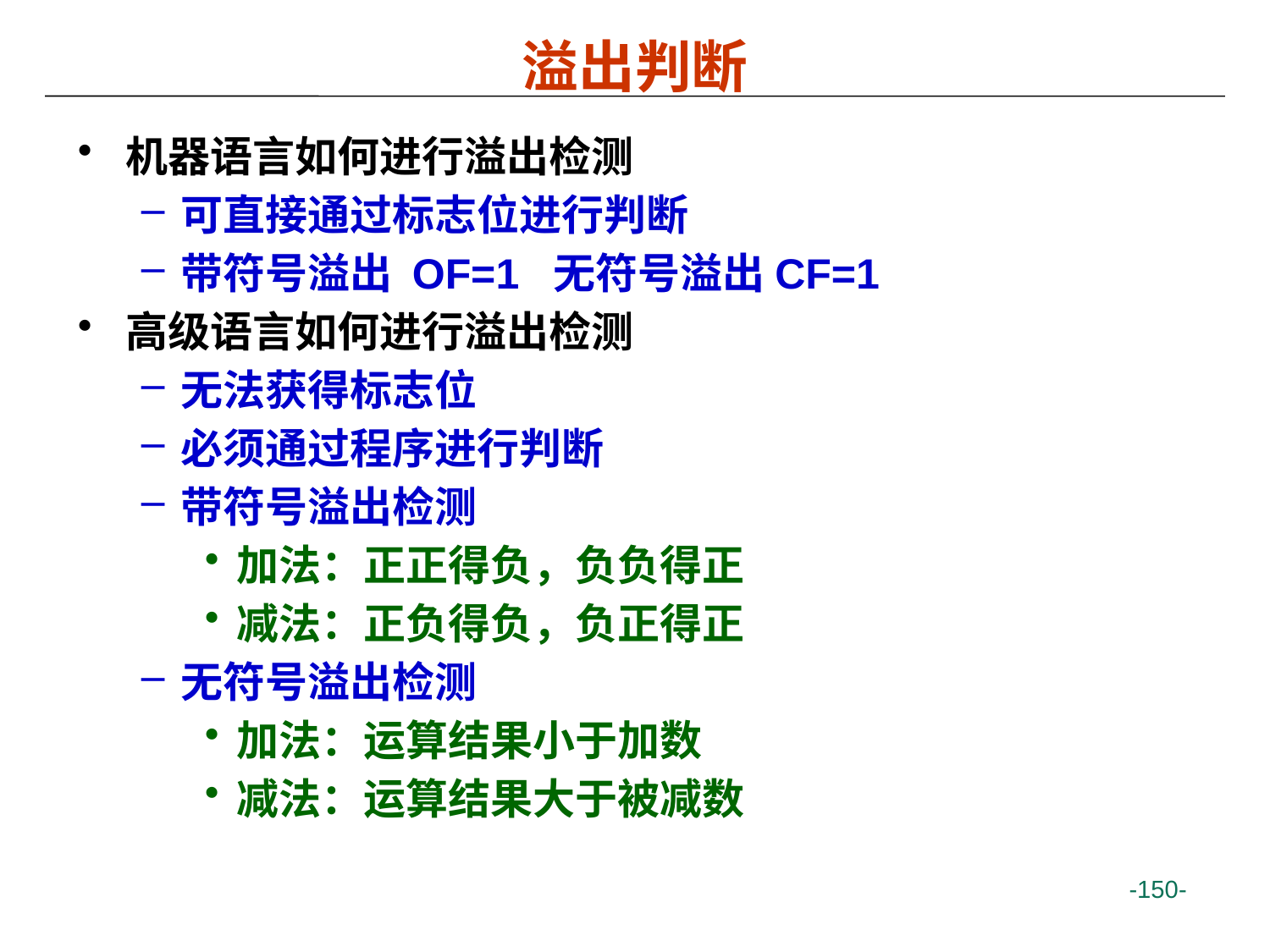

# 溢出判断
机器语言如何进行溢出检测
可直接通过标志位进行判断
带符号溢出 OF=1  无符号溢出CF=1
高级语言如何进行溢出检测
无法获得标志位
必须通过程序进行判断
带符号溢出检测
加法：正正得负，负负得正
减法：正负得负，负正得正
无符号溢出检测
加法：运算结果小于加数
减法：运算结果大于被减数

 -150-